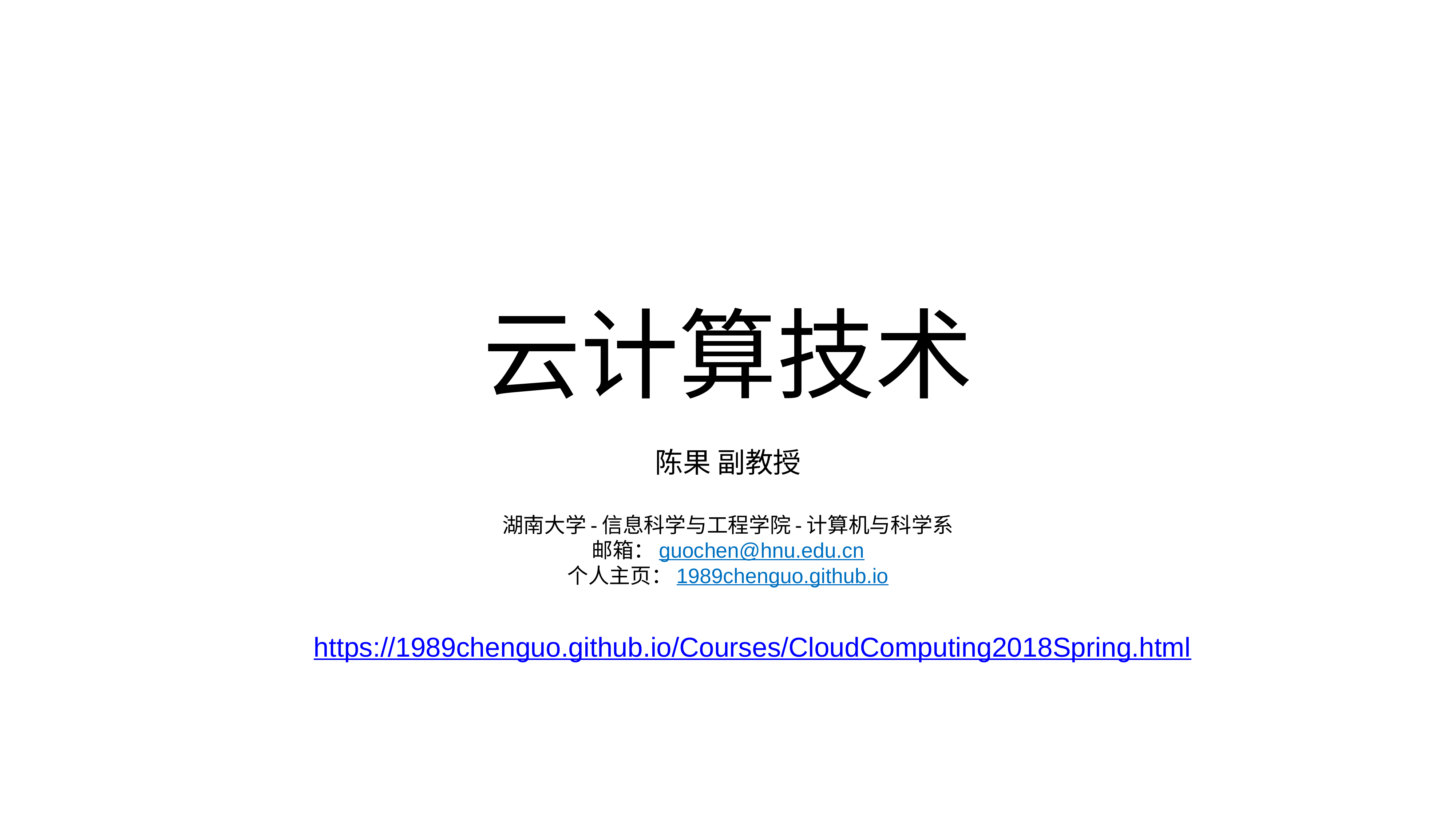

# 云计算技术
陈果 副教授

湖南大学-信息科学与工程学院-计算机与科学系
邮箱：guochen@hnu.edu.cn
个人主页：1989chenguo.github.io
https://1989chenguo.github.io/Courses/CloudComputing2018Spring.html